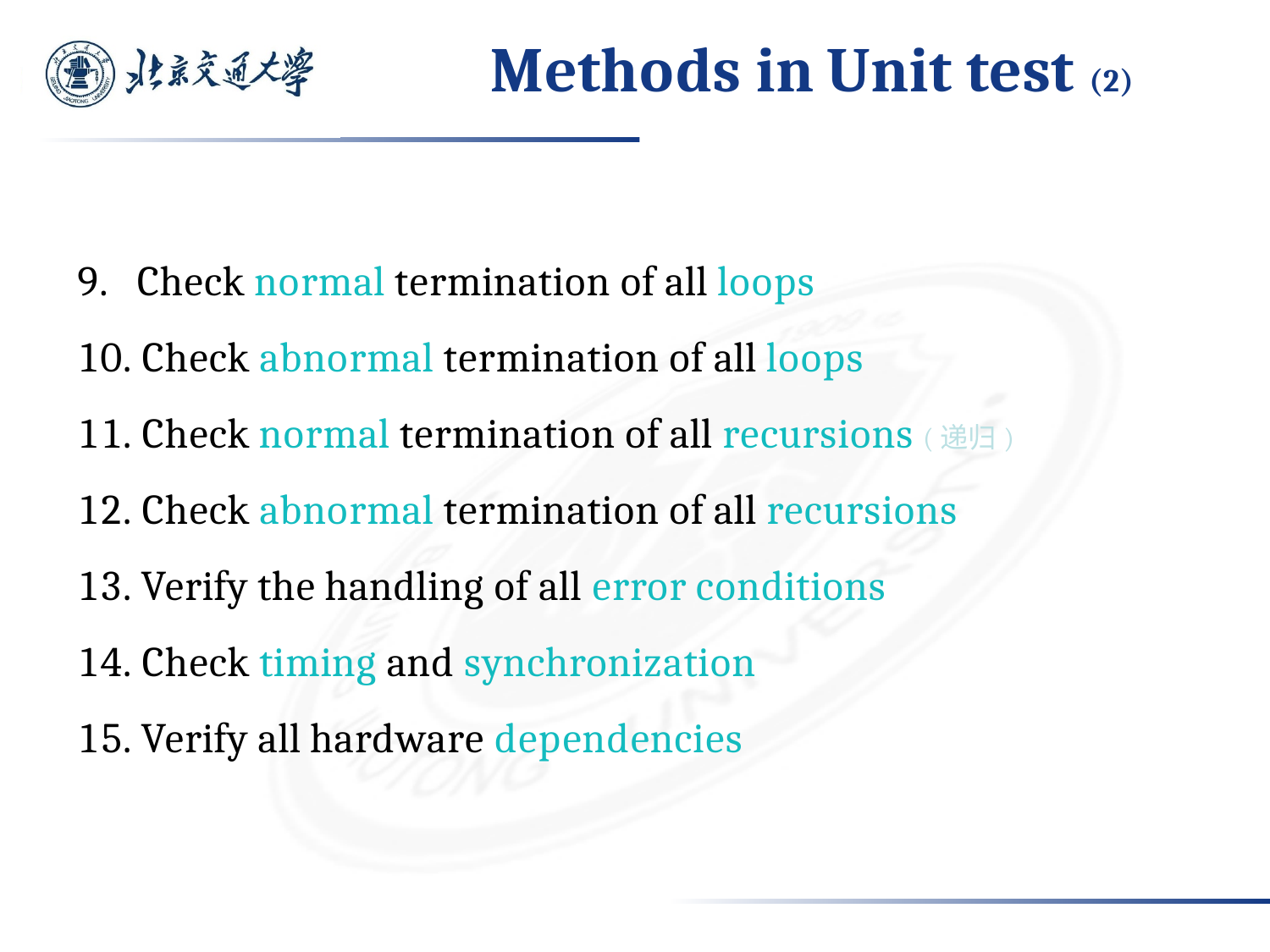

Methods in Unit test (2)
9.   Check normal termination of all loops
10. Check abnormal termination of all loops
11. Check normal termination of all recursions (递归)
12. Check abnormal termination of all recursions
13. Verify the handling of all error conditions
14. Check timing and synchronization
15. Verify all hardware dependencies